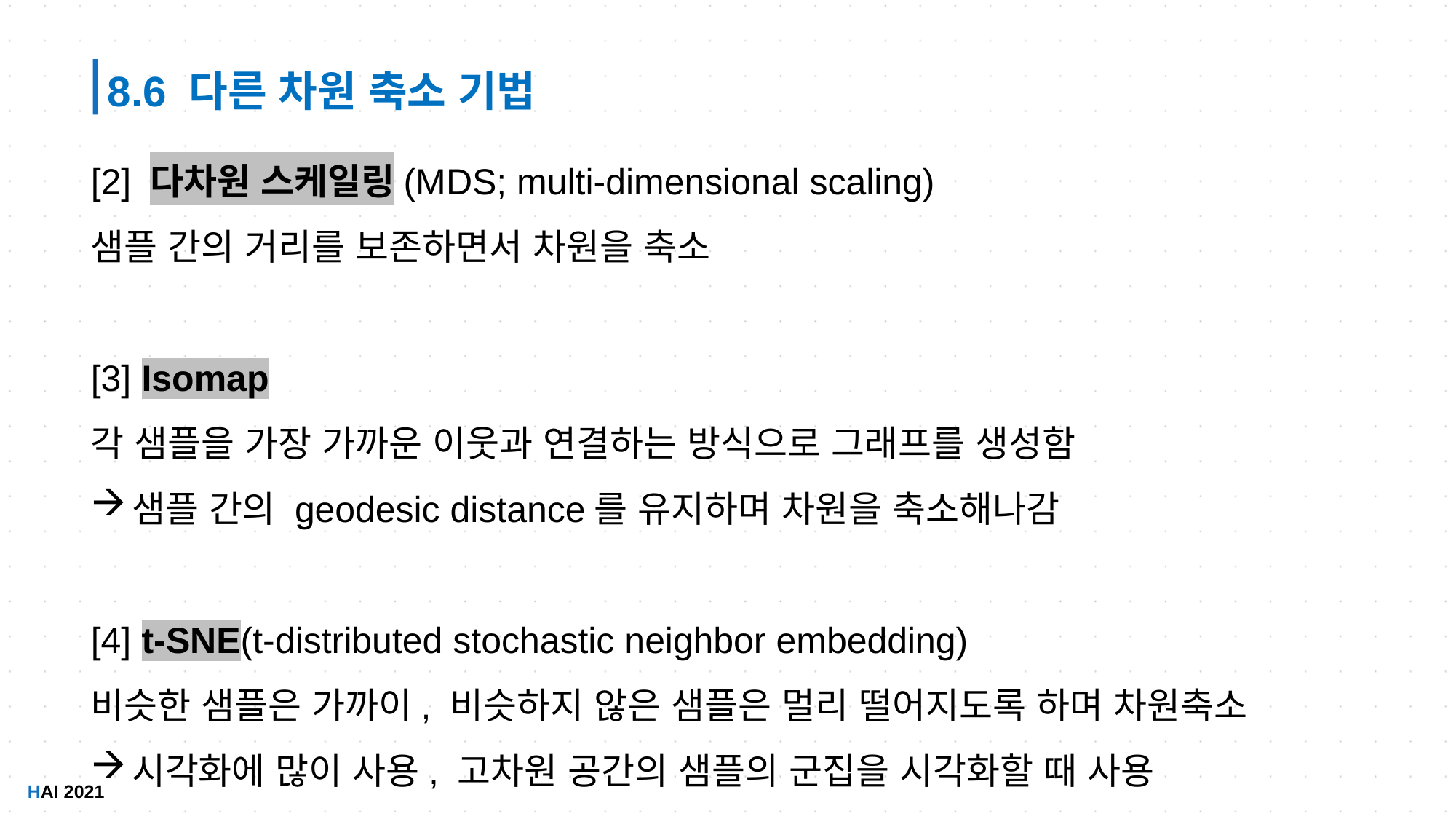

8.6 다른 차원 축소 기법
[2] 다차원 스케일링(MDS; multi-dimensional scaling)
샘플 간의 거리를 보존하면서 차원을 축소

[3] Isomap
각 샘플을 가장 가까운 이웃과 연결하는 방식으로 그래프를 생성함
샘플 간의 geodesic distance를 유지하며 차원을 축소해나감

[4] t-SNE(t-distributed stochastic neighbor embedding)
비슷한 샘플은 가까이, 비슷하지 않은 샘플은 멀리 떨어지도록 하며 차원축소
시각화에 많이 사용, 고차원 공간의 샘플의 군집을 시각화할 때 사용
HAI 2021